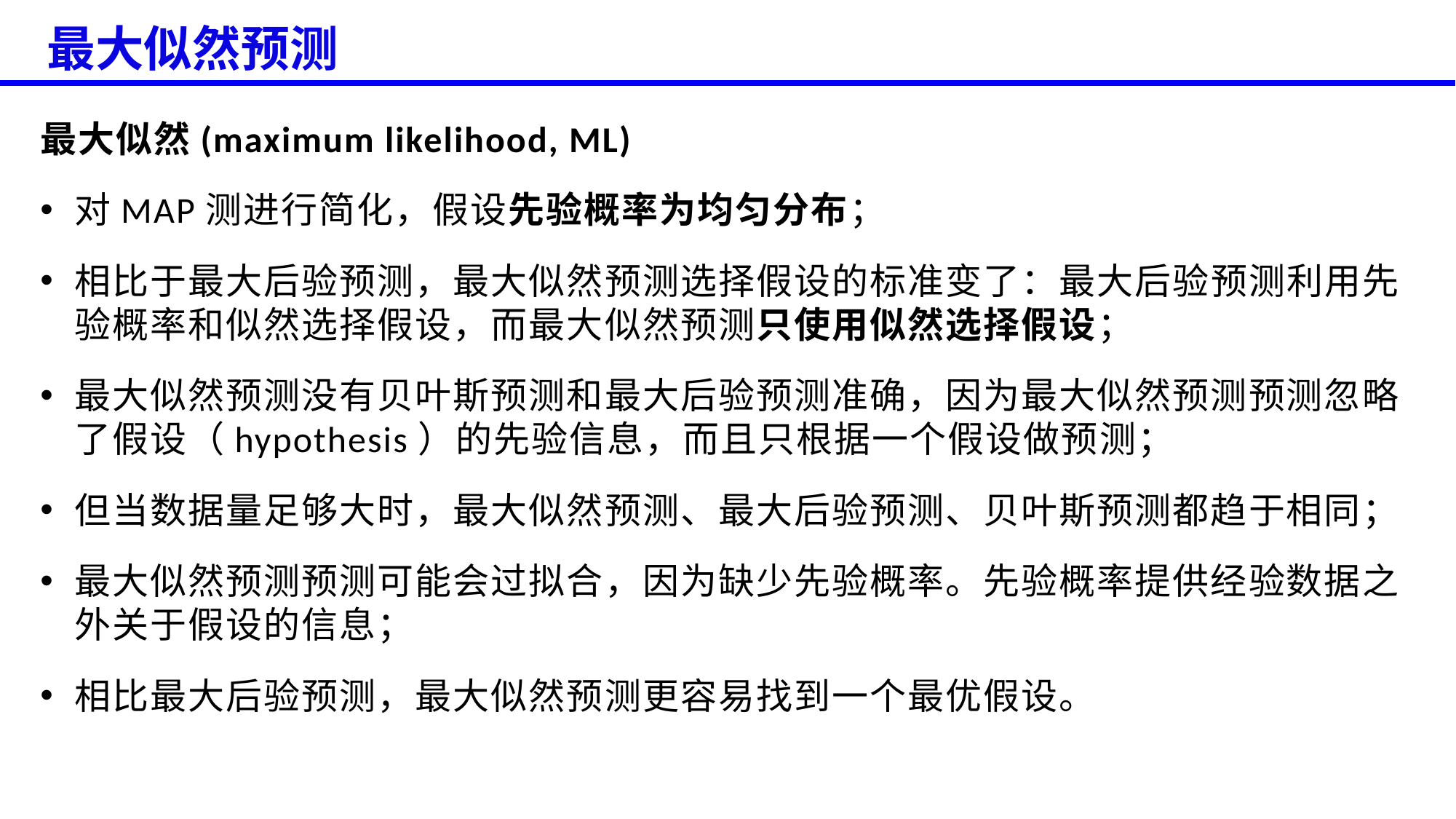

最大似然预测
最大似然(maximum likelihood, ML)
对MAP测进行简化，假设先验概率为均匀分布；
相比于最大后验预测，最大似然预测选择假设的标准变了：最大后验预测利用先验概率和似然选择假设，而最大似然预测只使用似然选择假设；
最大似然预测没有贝叶斯预测和最大后验预测准确，因为最大似然预测预测忽略了假设（hypothesis）的先验信息，而且只根据一个假设做预测；
但当数据量足够大时，最大似然预测、最大后验预测、贝叶斯预测都趋于相同；
最大似然预测预测可能会过拟合，因为缺少先验概率。先验概率提供经验数据之外关于假设的信息；
相比最大后验预测，最大似然预测更容易找到一个最优假设。